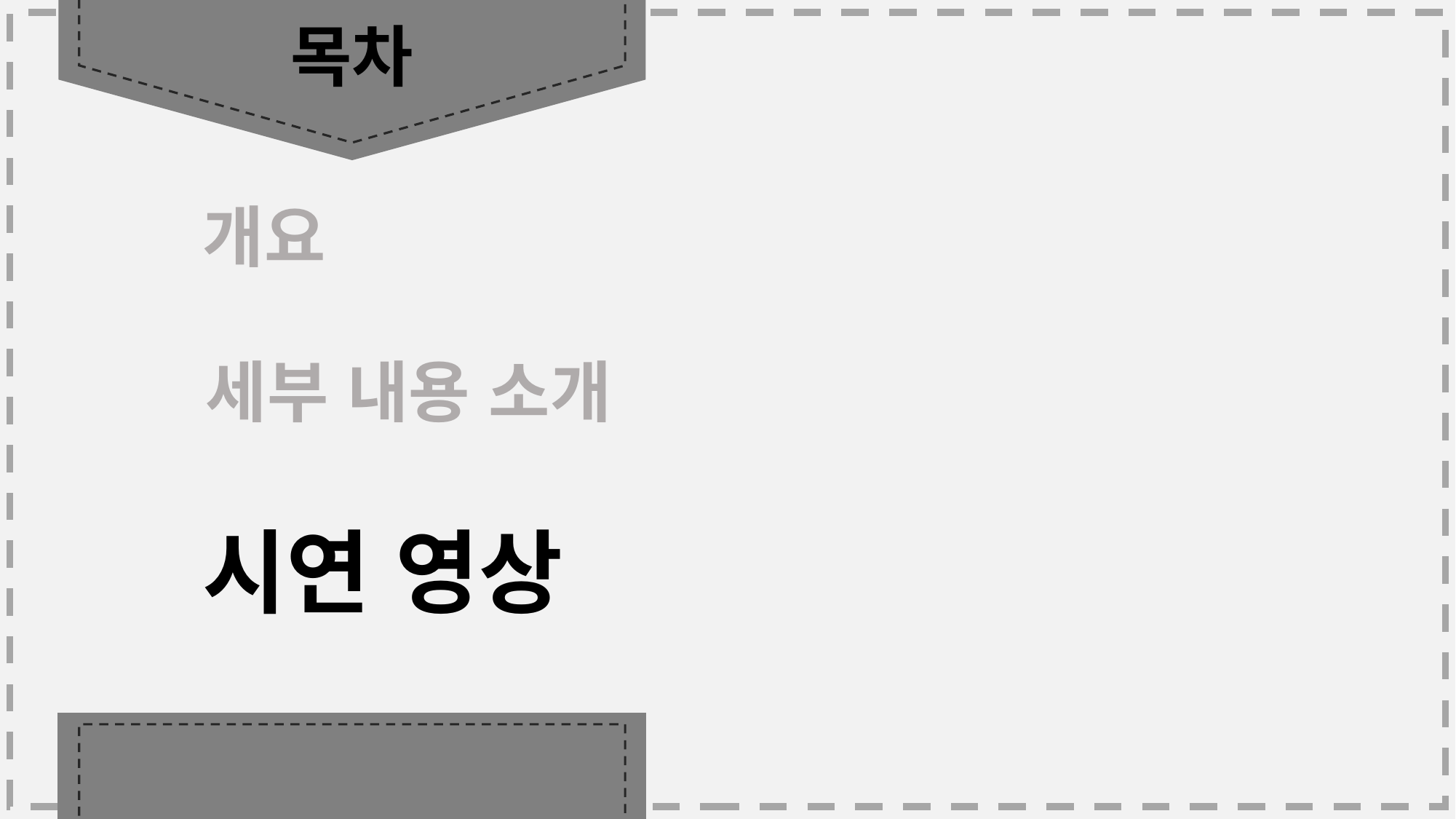

목차

개요

시연 영상
세부 내용 소개